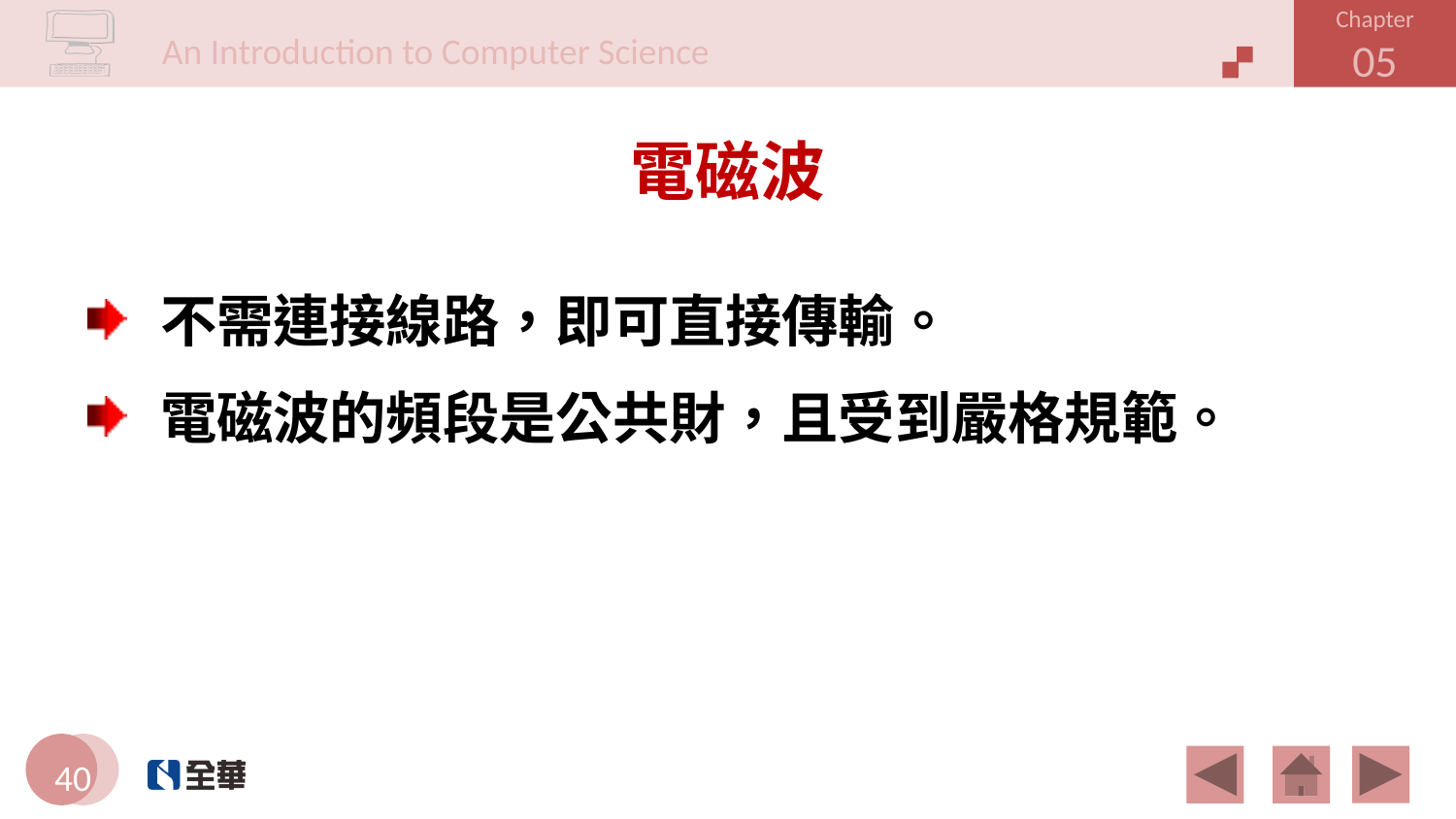

# 電磁波
不需連接線路，即可直接傳輸。
電磁波的頻段是公共財，且受到嚴格規範。